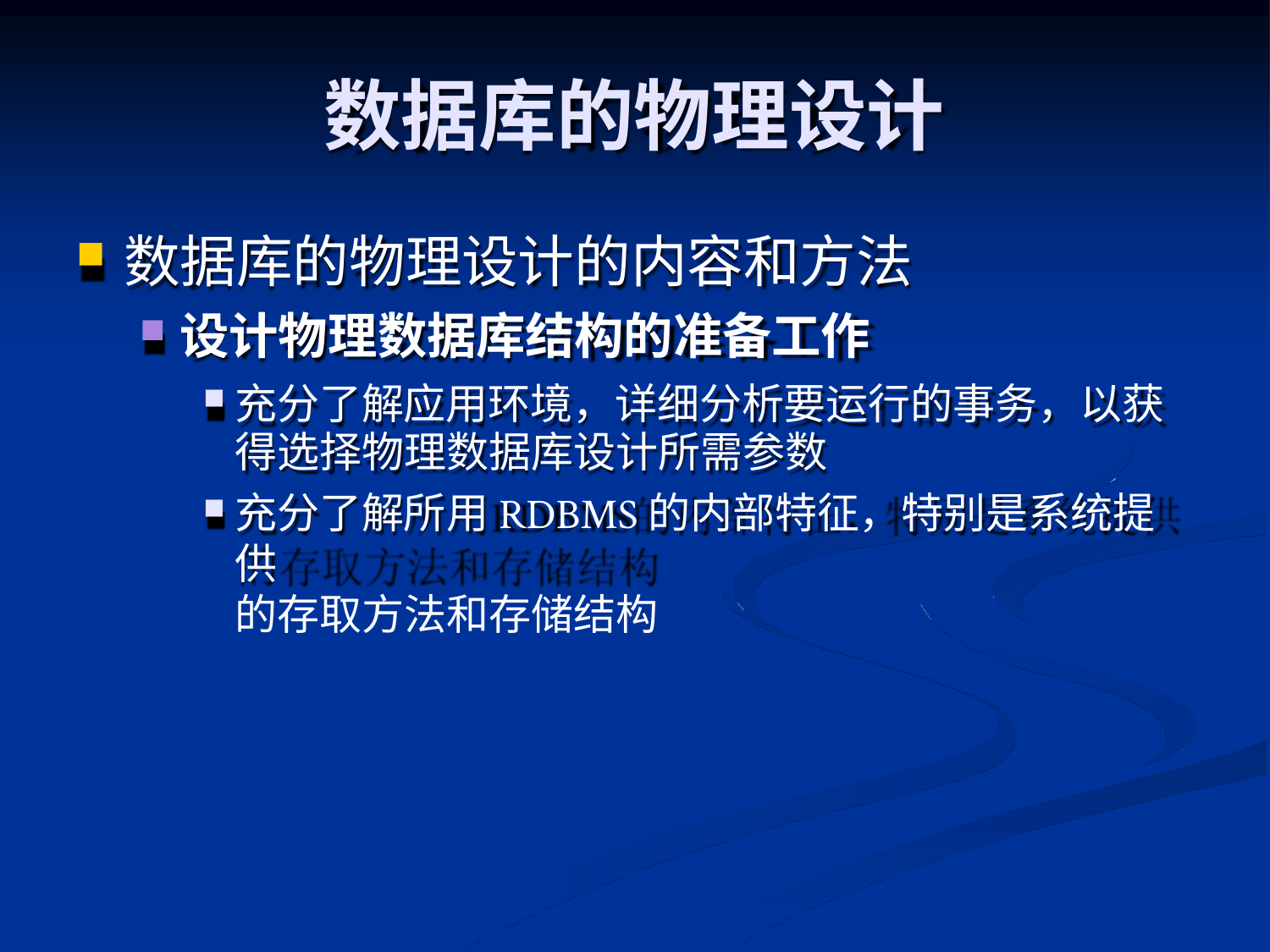

# 数据库的物理设计

数据库的物理设计的内容和方法
设计物理数据库结构的准备工作
充分了解应用环境，详细分析要运行的事务，以获
得选择物理数据库设计所需参数
充分了解所用RDBMS的内部特征，特别是系统提供
的存取方法和存储结构